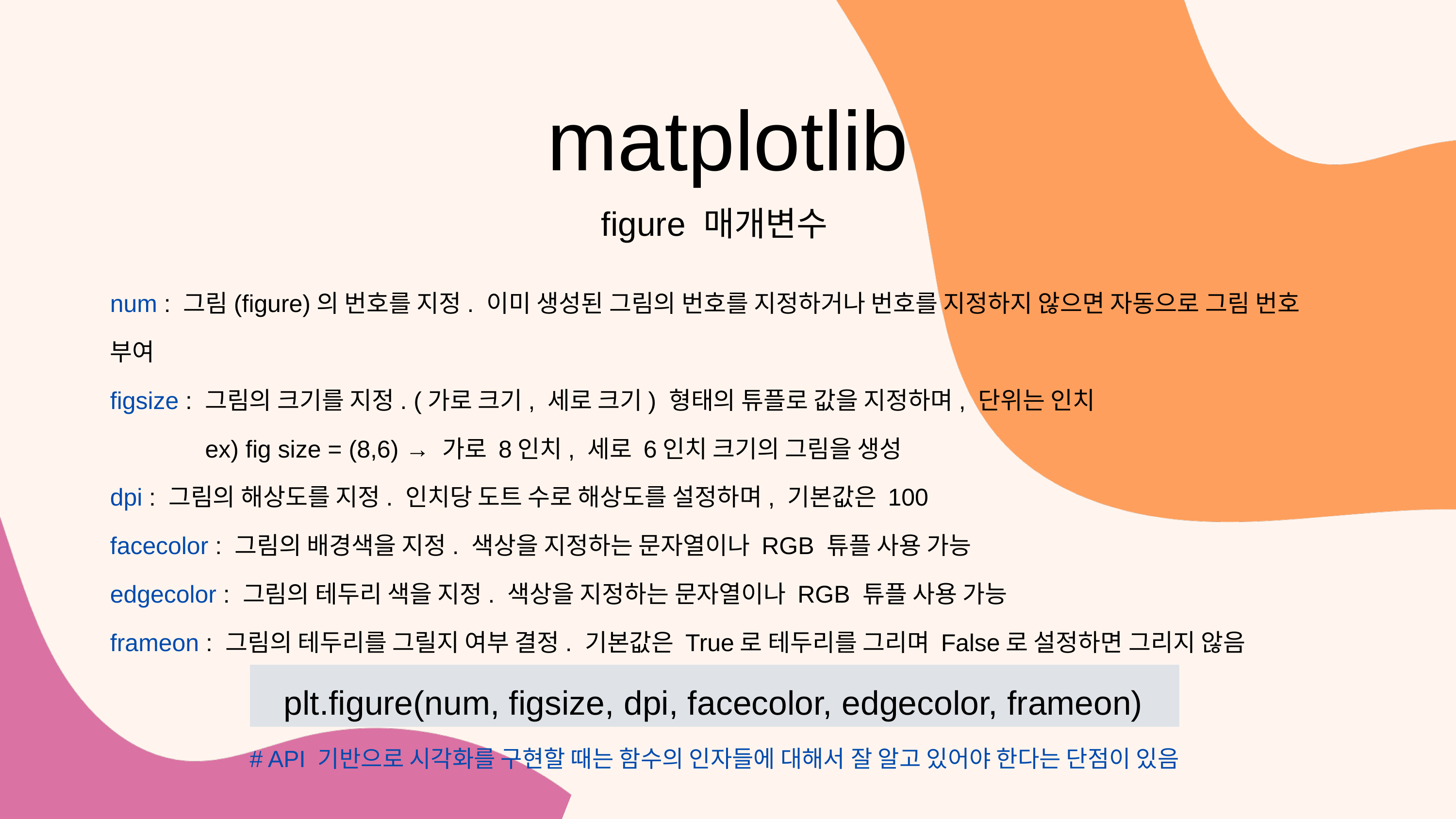

matplotlib
figure 매개변수

num : 그림(figure)의 번호를 지정. 이미 생성된 그림의 번호를 지정하거나 번호를 지정하지 않으면 자동으로 그림 번호 부여
figsize : 그림의 크기를 지정. (가로 크기, 세로 크기) 형태의 튜플로 값을 지정하며, 단위는 인치
              ex) fig size = (8,6) → 가로 8인치, 세로 6인치 크기의 그림을 생성
dpi : 그림의 해상도를 지정. 인치당 도트 수로 해상도를 설정하며, 기본값은 100
facecolor : 그림의 배경색을 지정. 색상을 지정하는 문자열이나 RGB 튜플 사용 가능
edgecolor : 그림의 테두리 색을 지정. 색상을 지정하는 문자열이나 RGB 튜플 사용 가능
frameon : 그림의 테두리를 그릴지 여부 결정. 기본값은 True로 테두리를 그리며 False로 설정하면 그리지 않음
plt.figure(num, figsize, dpi, facecolor, edgecolor, frameon)

# API 기반으로 시각화를 구현할 때는 함수의 인자들에 대해서 잘 알고 있어야 한다는 단점이 있음